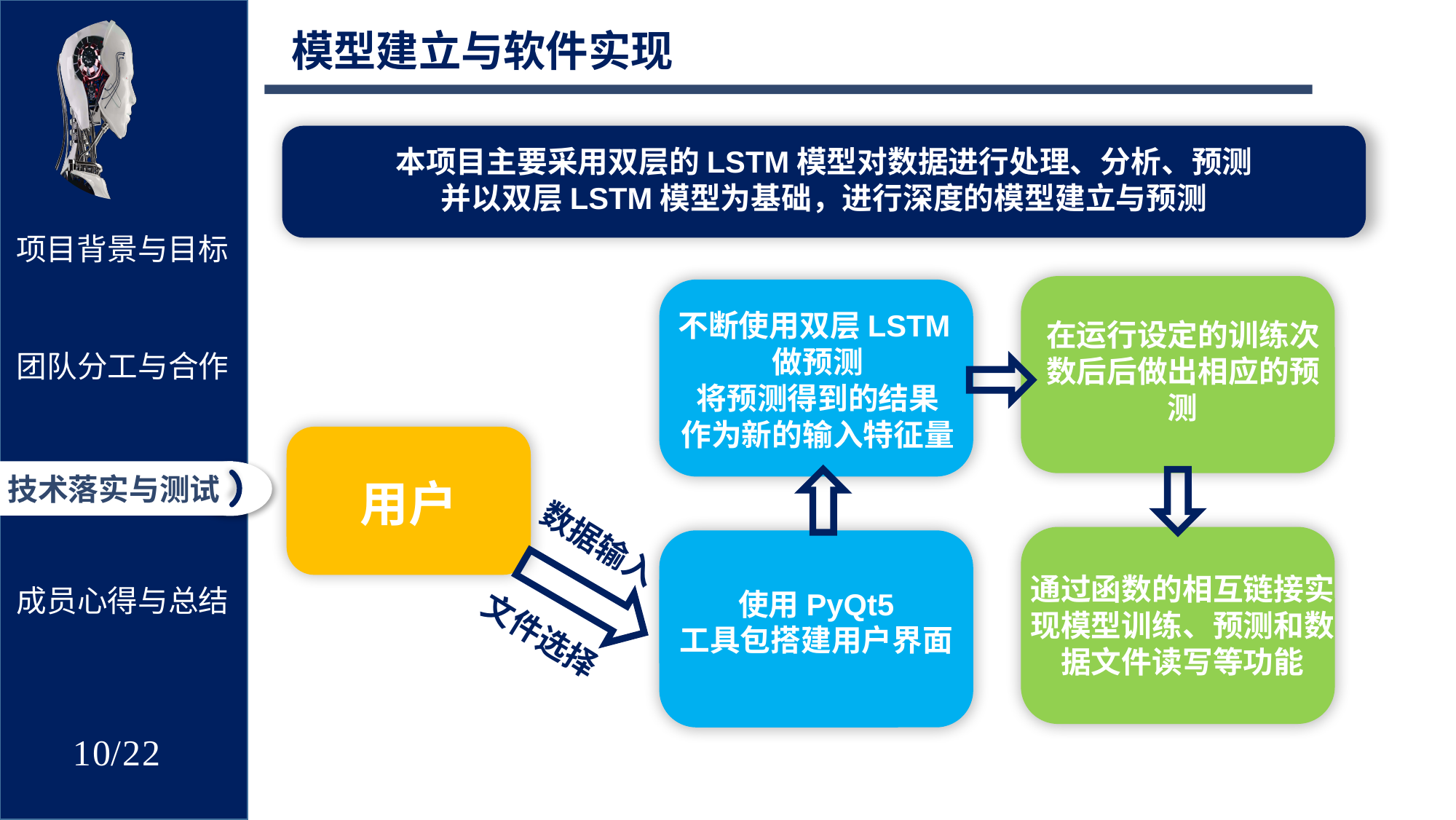

模型建立与软件实现

本项目主要采用双层的LSTM模型对数据进行处理、分析、预测
并以双层LSTM模型为基础，进行深度的模型建立与预测

在运行设定的训练次数后后做出相应的预测

不断使用双层LSTM做预测
将预测得到的结果
作为新的输入特征量

用户

数据输入
文件选择

通过函数的相互链接实现模型训练、预测和数据文件读写等功能

使用PyQt5
工具包搭建用户界面